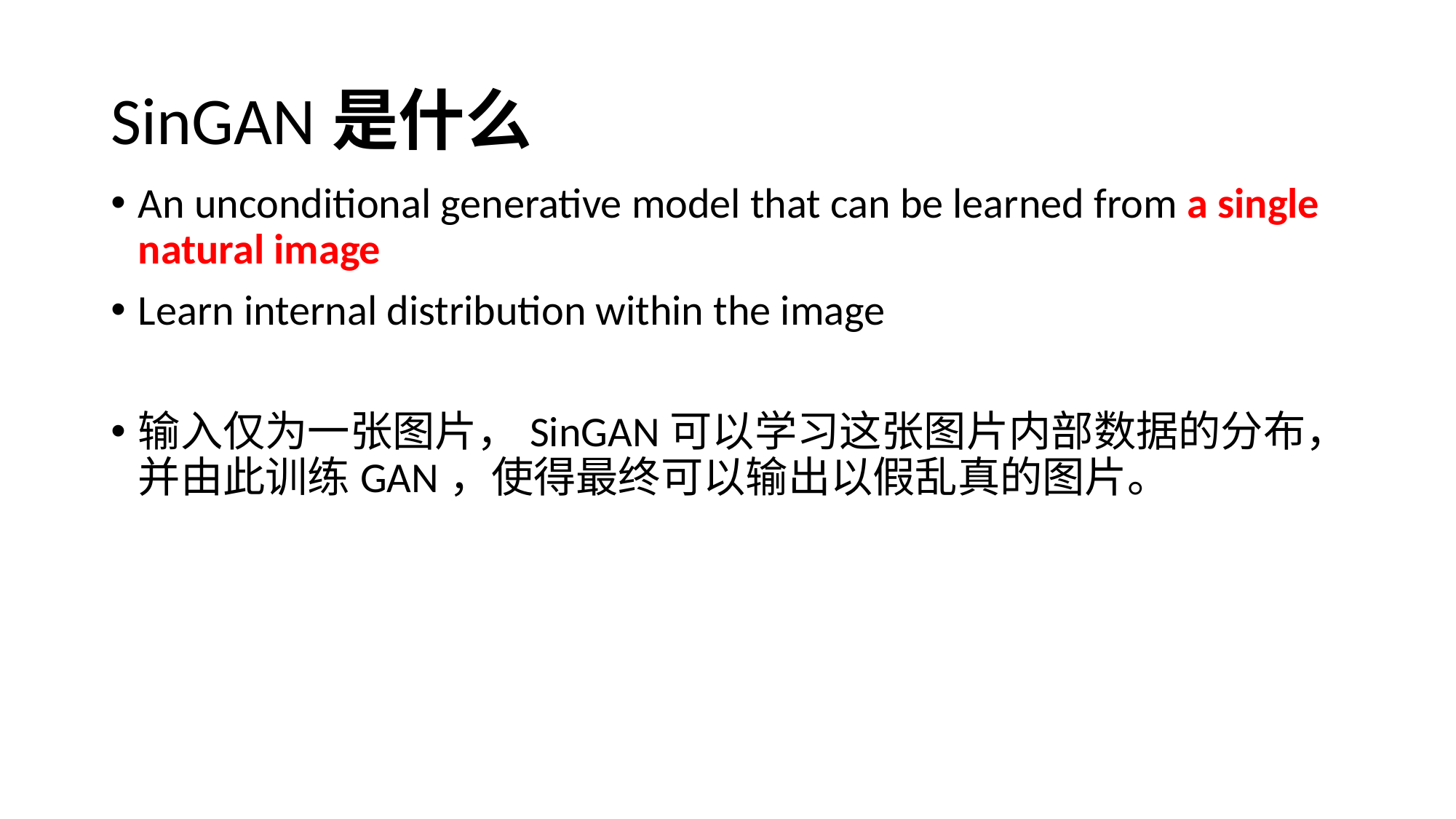

# SinGAN是什么
An unconditional generative model that can be learned from a single natural image
Learn internal distribution within the image

输入仅为一张图片，SinGAN可以学习这张图片内部数据的分布，并由此训练GAN，使得最终可以输出以假乱真的图片。